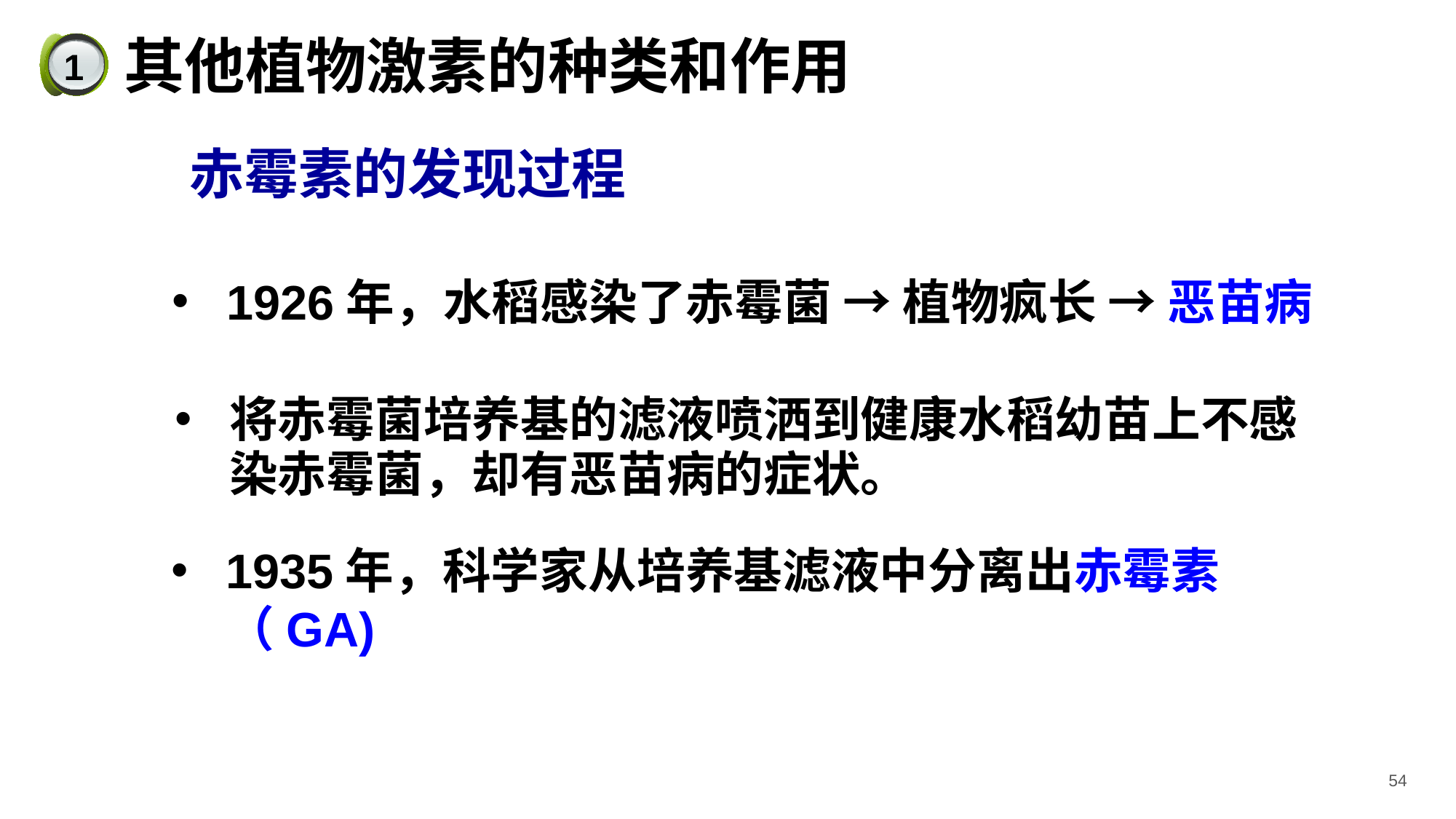

其他植物激素的种类和作用

1
赤霉素的发现过程
1926年，水稻感染了赤霉菌 → 植物疯长 → 恶苗病
将赤霉菌培养基的滤液喷洒到健康水稻幼苗上不感染赤霉菌，却有恶苗病的症状。
1935年，科学家从培养基滤液中分离出赤霉素（GA)
54